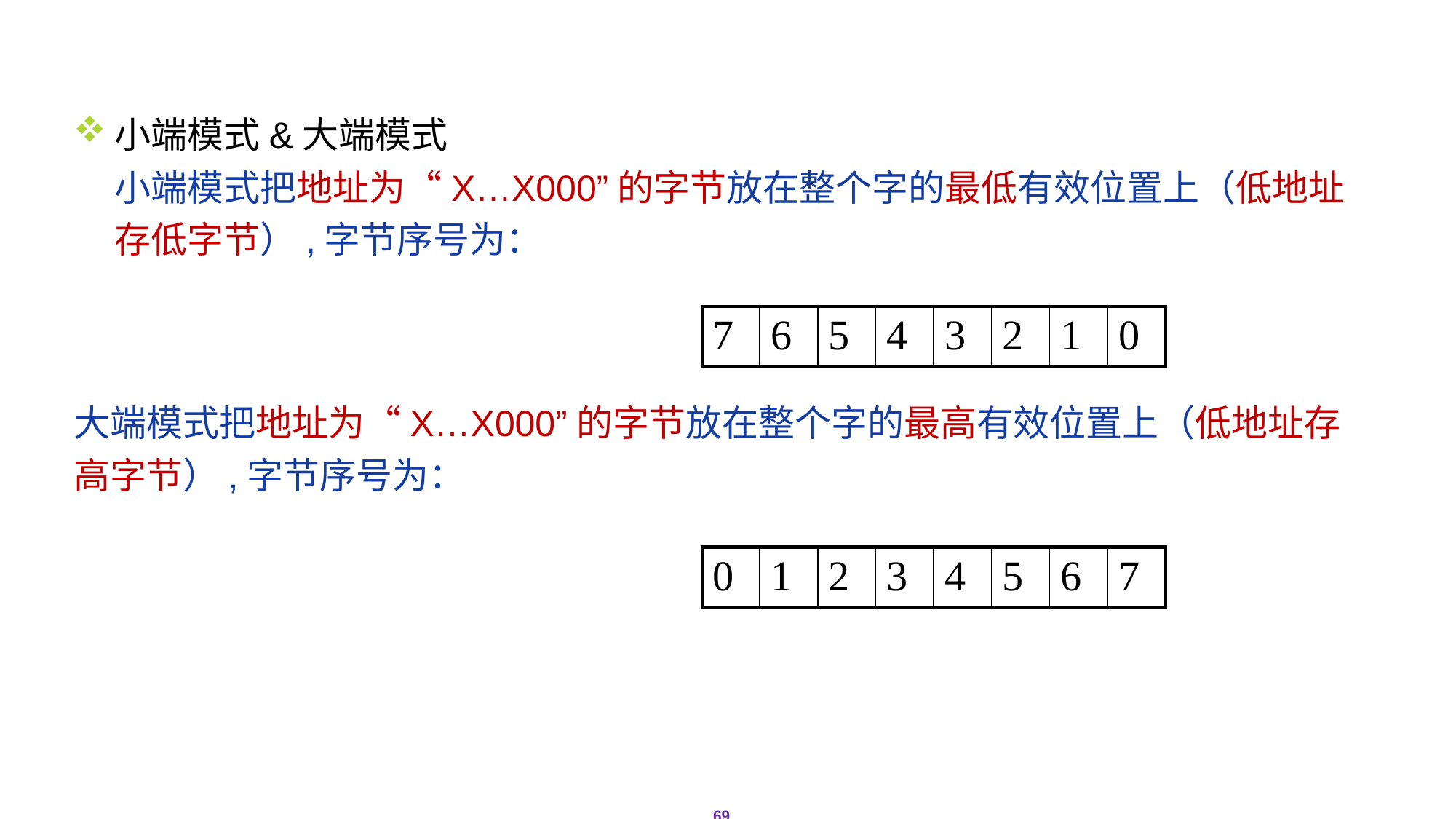

# 2.3存储器寻址
小端模式&大端模式
小端模式把地址为“X…X000”的字节放在整个字的最低有效位置上（低地址存低字节）,字节序号为：
大端模式把地址为“X…X000”的字节放在整个字的最高有效位置上（低地址存高字节）,字节序号为：
| 7 | 6 | 5 | 4 | 3 | 2 | 1 | 0 |
| --- | --- | --- | --- | --- | --- | --- | --- |
| 0 | 1 | 2 | 3 | 4 | 5 | 6 | 7 |
| --- | --- | --- | --- | --- | --- | --- | --- |
69